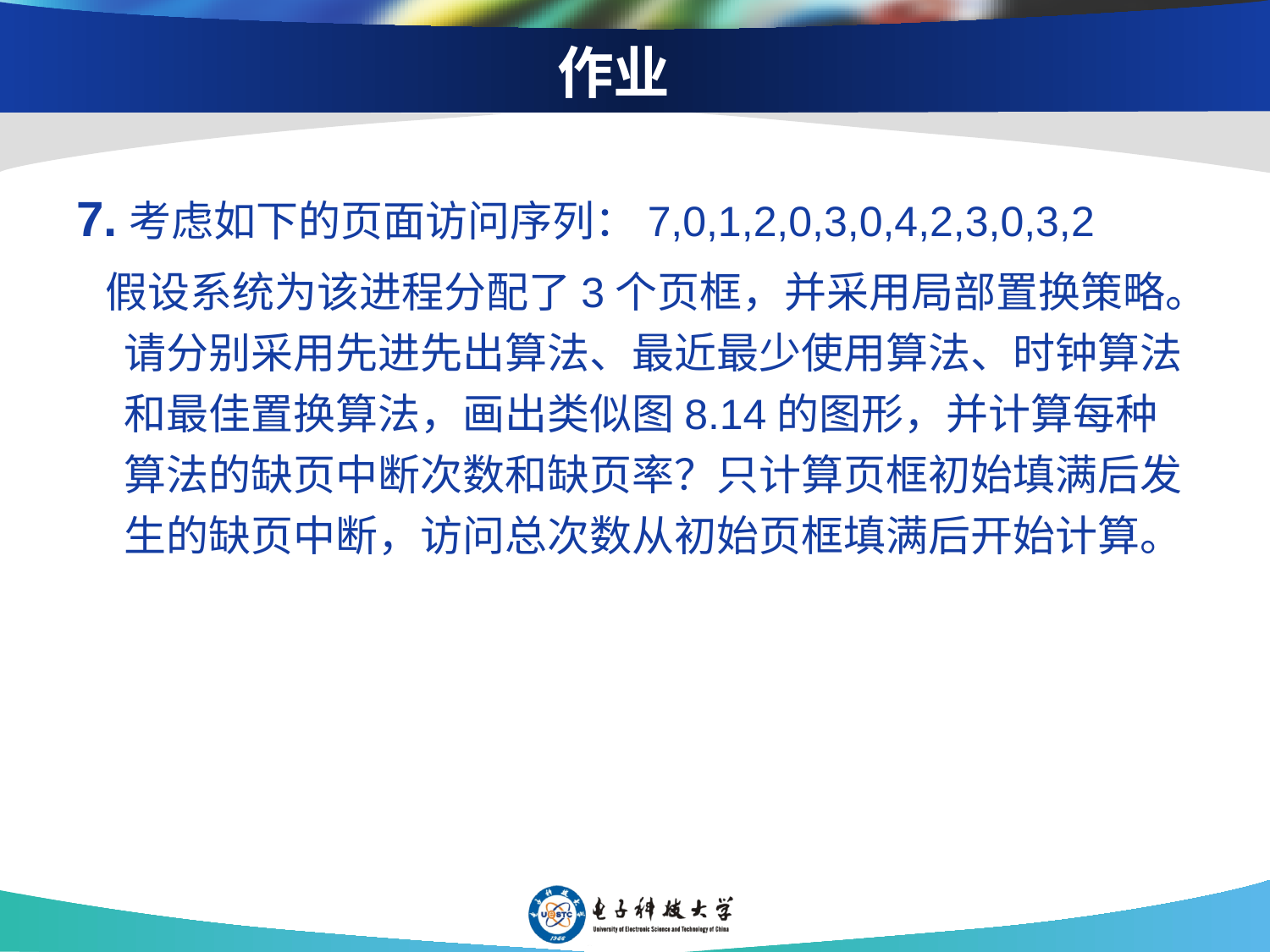

# 作业
7.考虑如下的页面访问序列：7,0,1,2,0,3,0,4,2,3,0,3,2
  假设系统为该进程分配了3个页框，并采用局部置换策略。请分别采用先进先出算法、最近最少使用算法、时钟算法和最佳置换算法，画出类似图8.14的图形，并计算每种算法的缺页中断次数和缺页率？只计算页框初始填满后发生的缺页中断，访问总次数从初始页框填满后开始计算。